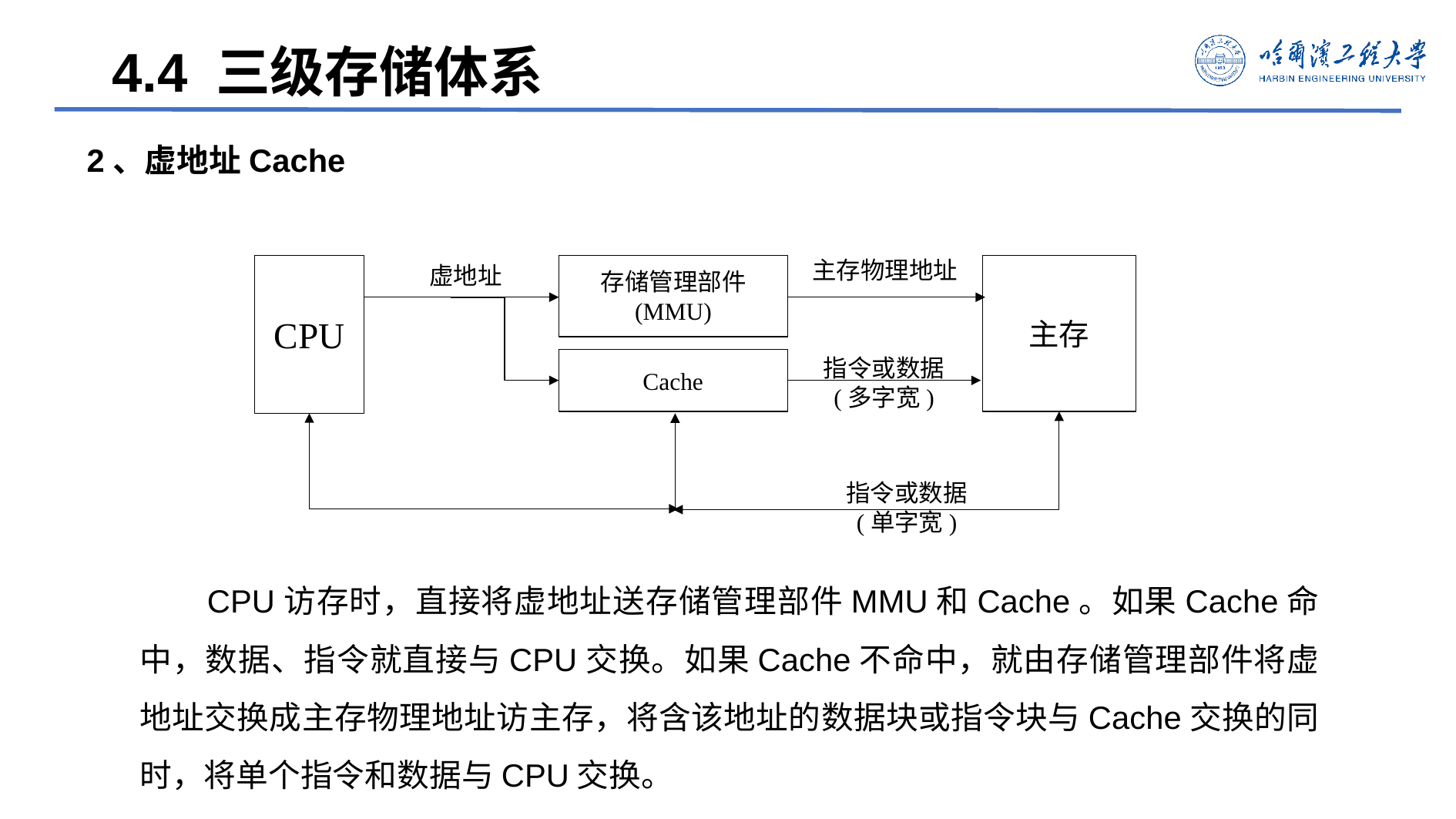

4.4 三级存储体系
2、虚地址Cache
主存物理地址
CPU
虚地址
存储管理部件
(MMU)
主存
指令或数据
(多字宽)
Cache
指令或数据
(单字宽)
       CPU访存时，直接将虚地址送存储管理部件MMU和Cache。如果Cache命中，数据、指令就直接与CPU交换。如果Cache不命中，就由存储管理部件将虚地址交换成主存物理地址访主存，将含该地址的数据块或指令块与Cache交换的同时，将单个指令和数据与CPU交换。